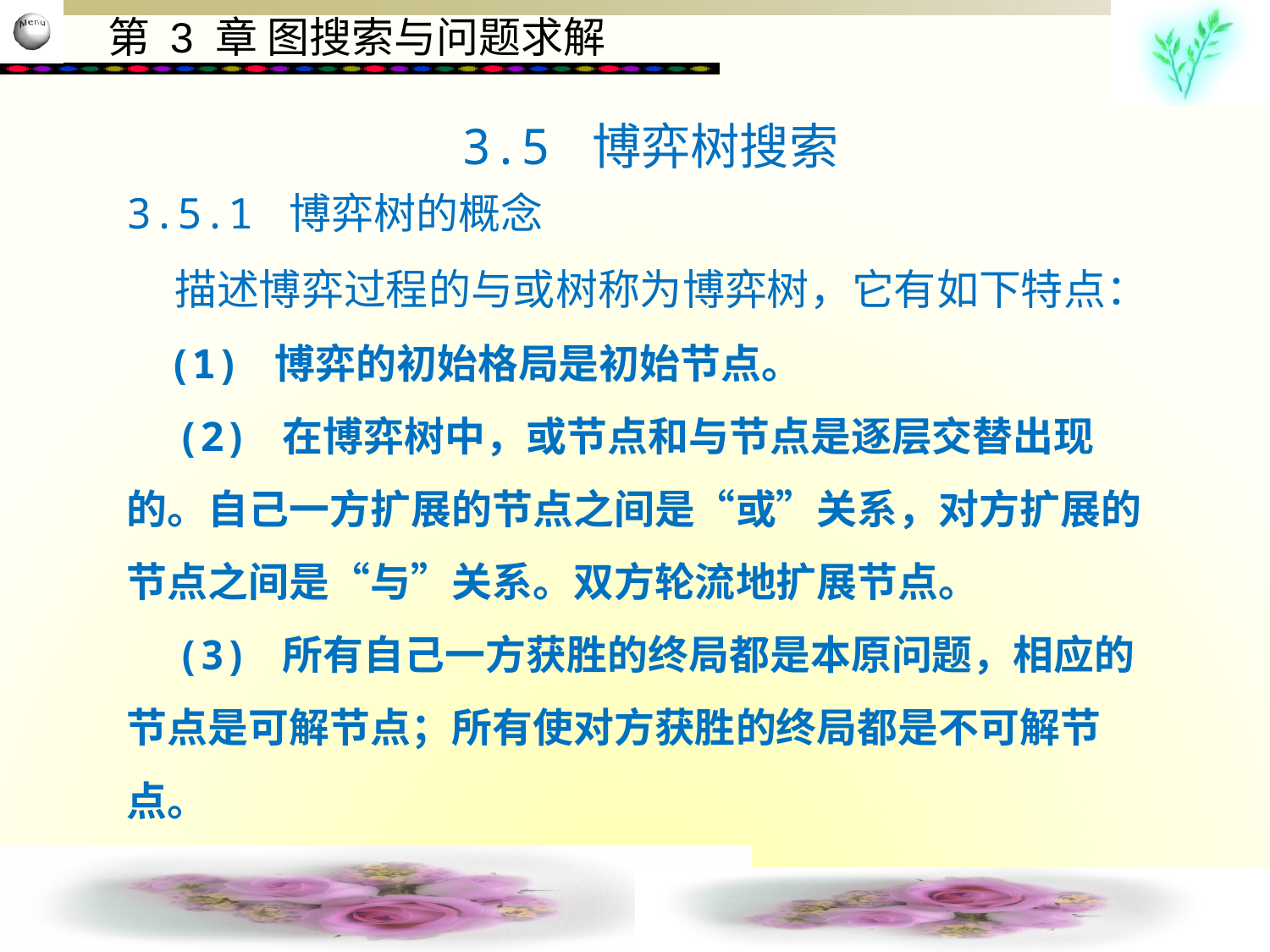

3.5 博弈树搜索
3.5.1 博弈树的概念
     描述博弈过程的与或树称为博弈树，它有如下特点：
    (1) 博弈的初始格局是初始节点。
  (2) 在博弈树中，或节点和与节点是逐层交替出现的。自己一方扩展的节点之间是“或”关系，对方扩展的节点之间是“与”关系。双方轮流地扩展节点。
  (3) 所有自己一方获胜的终局都是本原问题，相应的节点是可解节点；所有使对方获胜的终局都是不可解节点。